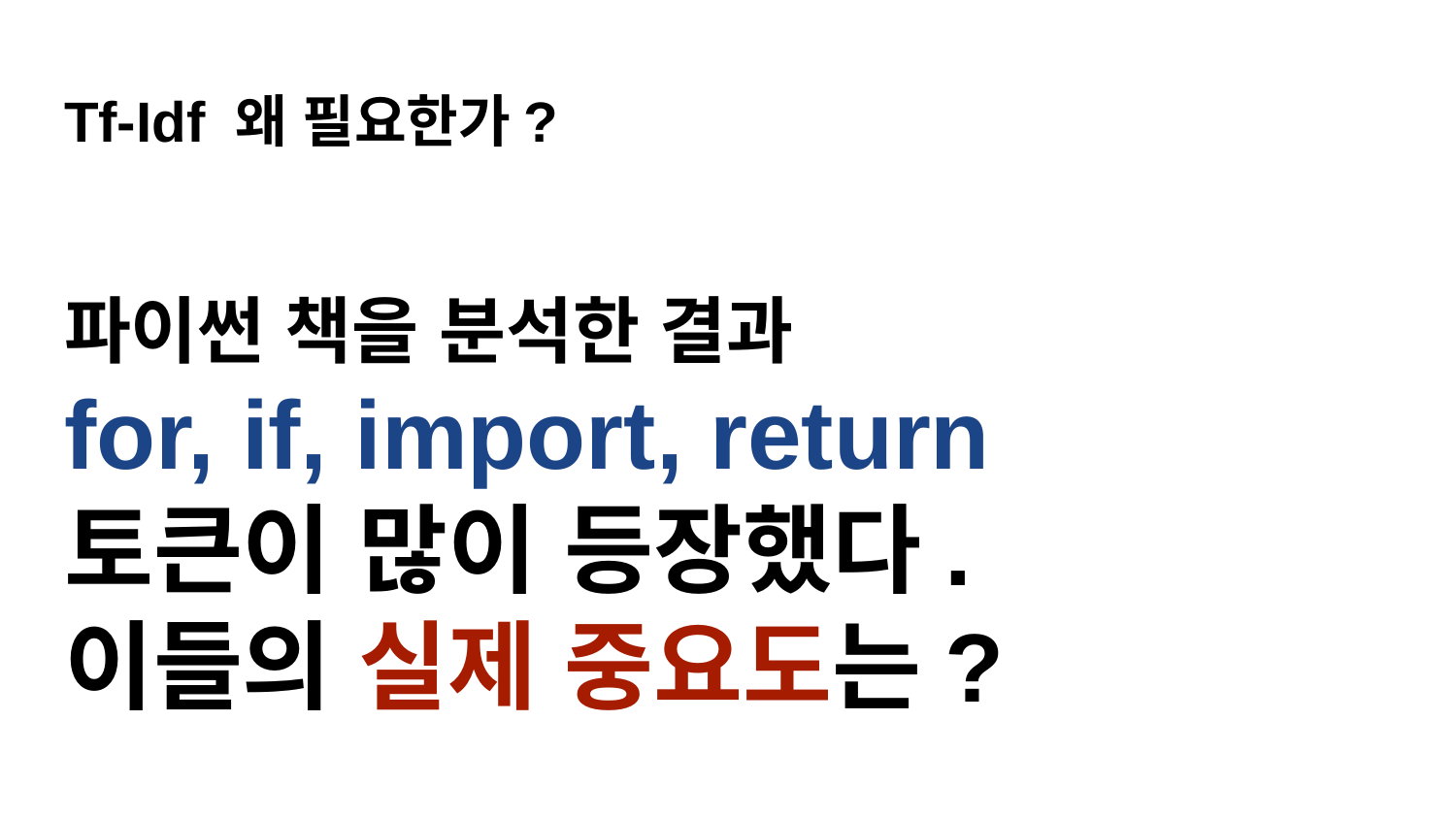

Tf-Idf 왜 필요한가?

파이썬 책을 분석한 결과
for, if, import, return
토큰이 많이 등장했다.
이들의 실제 중요도는?